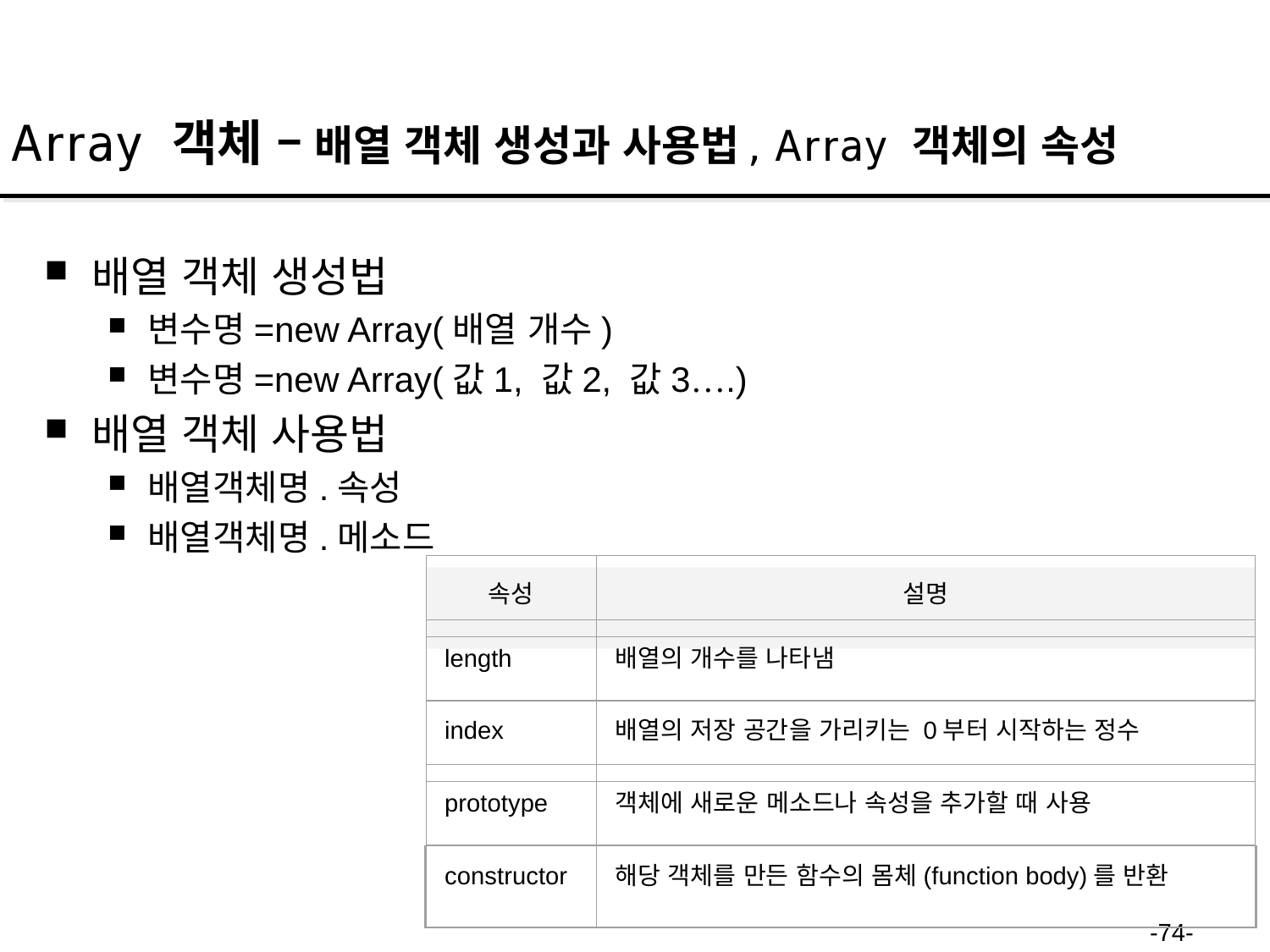

Array 객체 – 배열 객체 생성과 사용법, Array 객체의 속성
배열 객체 생성법
변수명=new Array(배열 개수)
변수명=new Array(값1, 값2, 값3….)
배열 객체 사용법
배열객체명.속성
배열객체명.메소드

속성

설명

length

배열의 개수를 나타냄

index

배열의 저장 공간을 가리키는 0부터 시작하는 정수

prototype

객체에 새로운 메소드나 속성을 추가할 때 사용

constructor

해당 객체를 만든 함수의 몸체(function body)를 반환

-74-